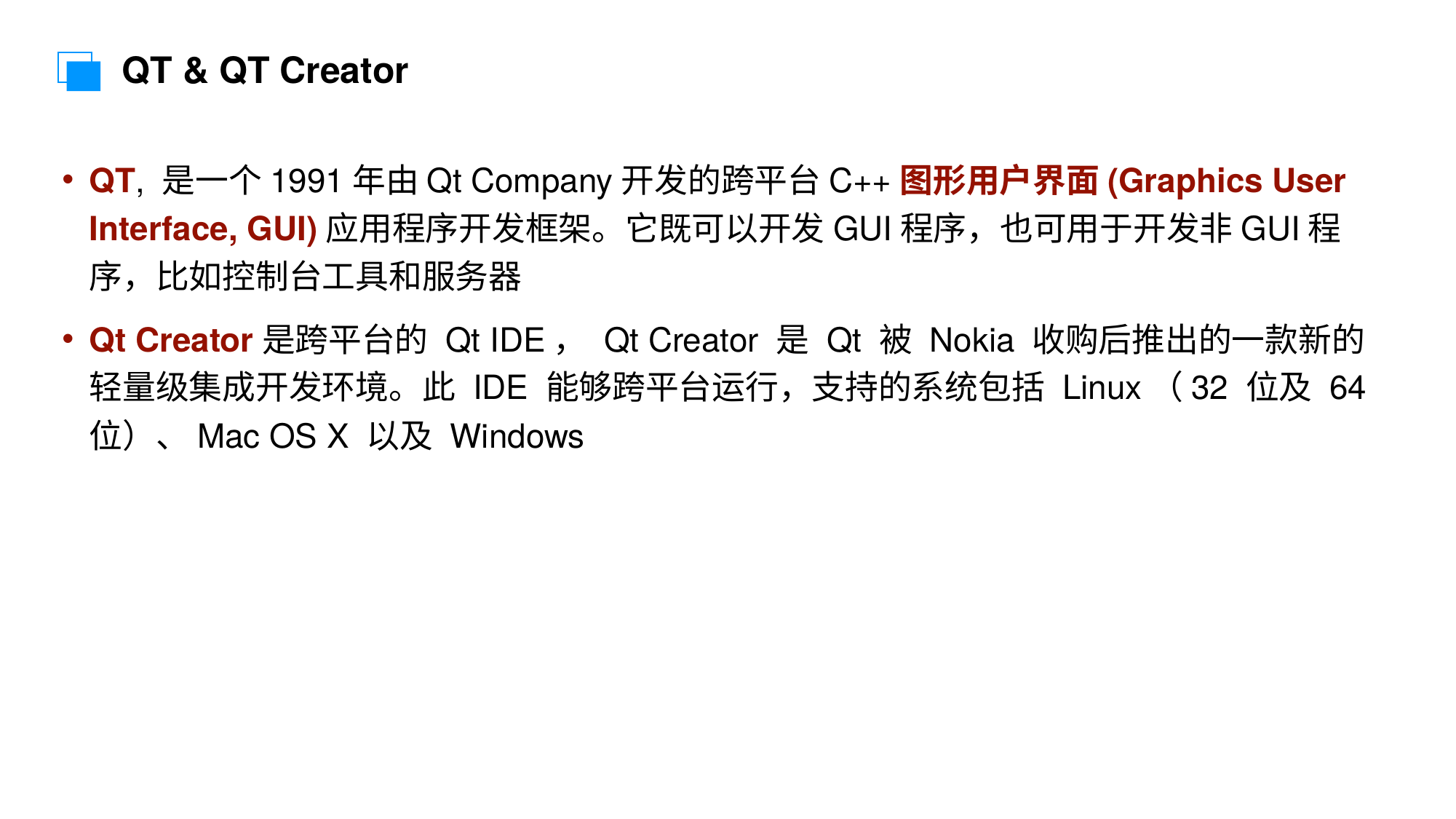

QT & QT Creator
QT, 是一个1991年由Qt Company开发的跨平台C++图形用户界面(Graphics User Interface, GUI)应用程序开发框架。它既可以开发GUI程序，也可用于开发非GUI程序，比如控制台工具和服务器
Qt Creator是跨平台的 Qt IDE， Qt Creator 是 Qt 被 Nokia 收购后推出的一款新的轻量级集成开发环境。此 IDE 能够跨平台运行，支持的系统包括 Linux（32 位及 64 位）、Mac OS X 以及 Windows